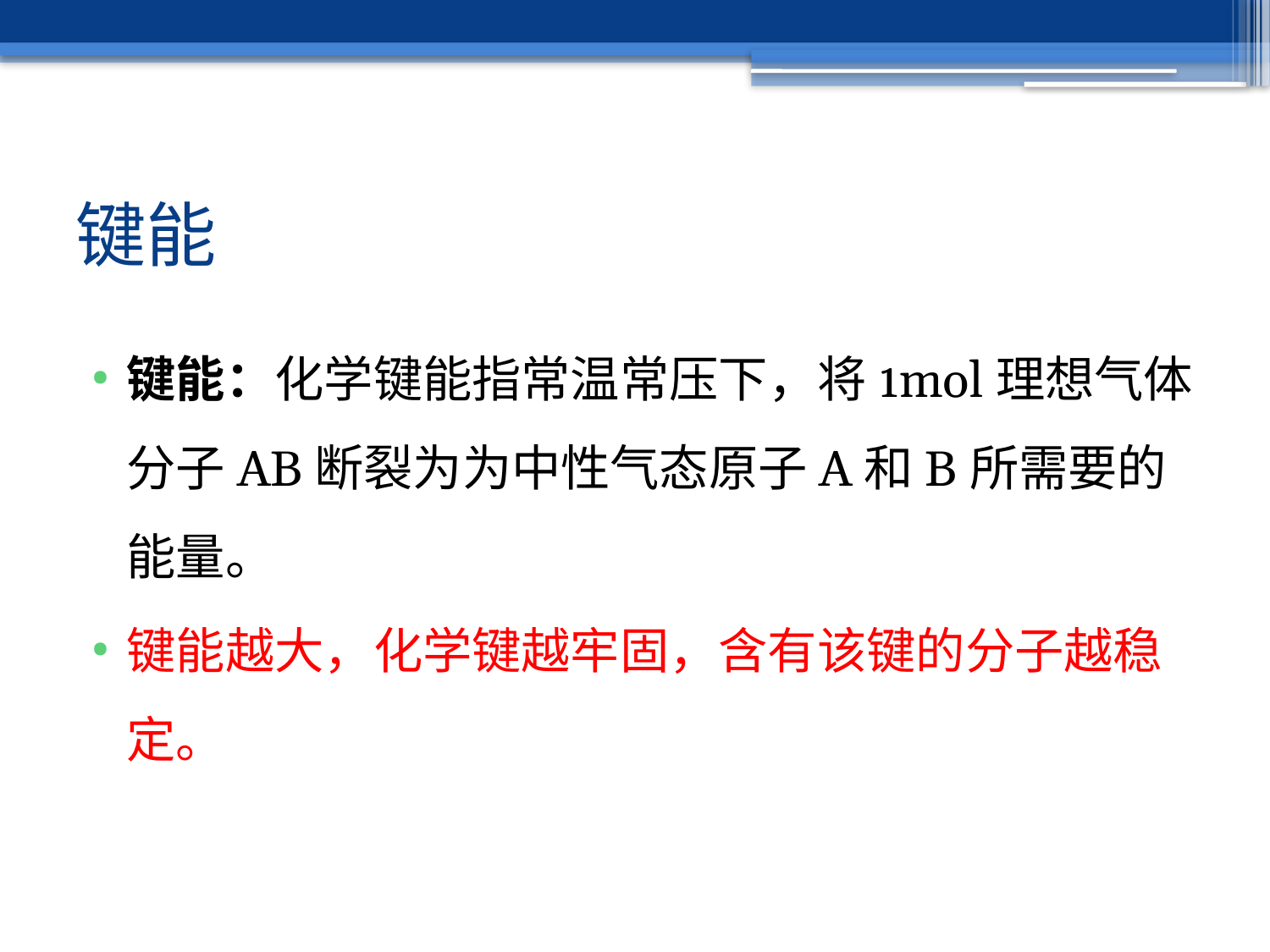

# 键能
键能：化学键能指常温常压下，将1mol理想气体分子AB断裂为为中性气态原子A和B所需要的能量。
键能越大，化学键越牢固，含有该键的分子越稳定。